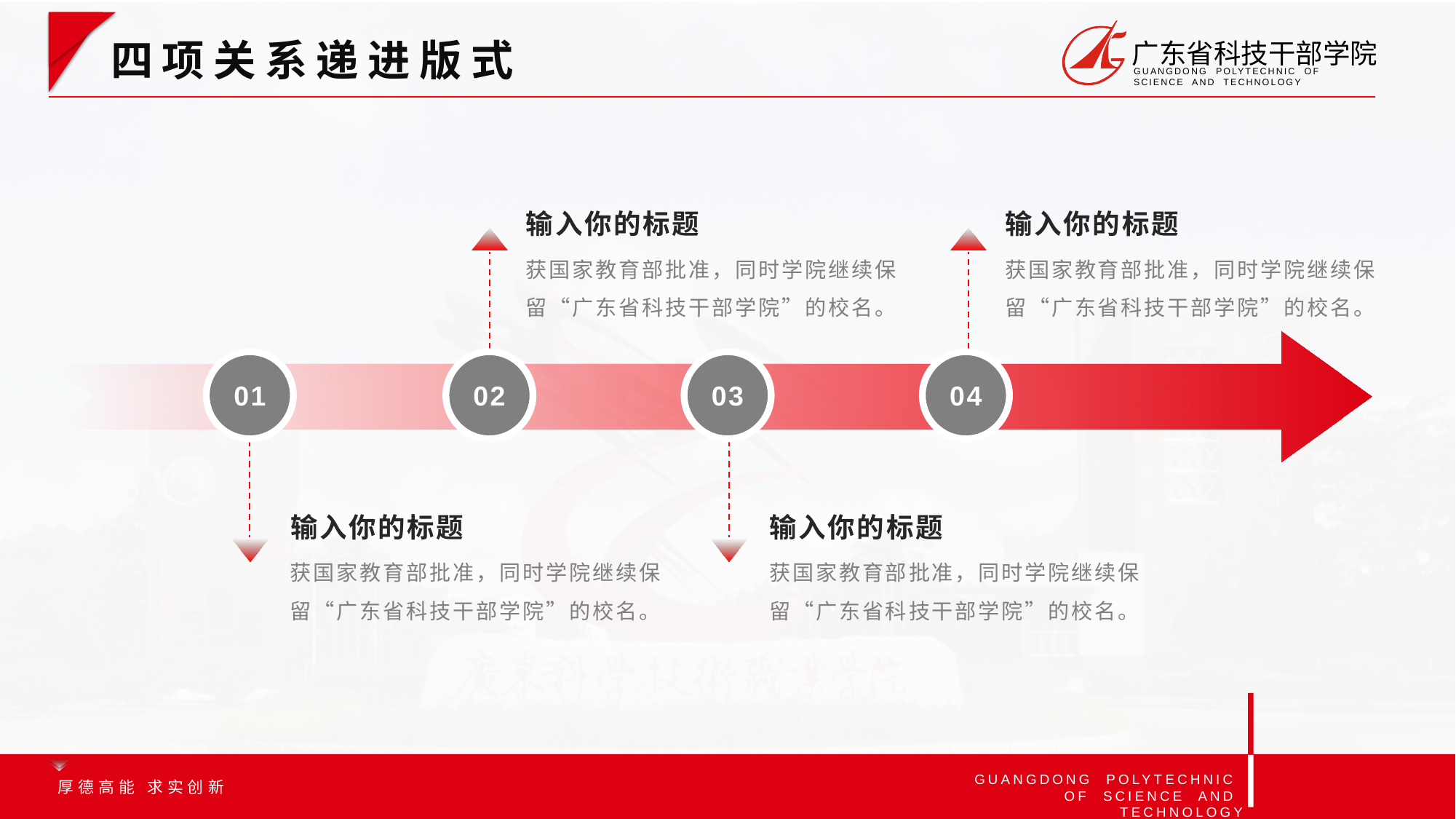

选中圆型☞鼠标右键☞即可修改样式/填充/描边
四项关系递进版式
输入你的标题
输入你的标题

获国家教育部批准，同时学院继续保留“广东省科技干部学院”的校名。
获国家教育部批准，同时学院继续保留“广东省科技干部学院”的校名。

01
02
03
04

输入你的标题
输入你的标题
获国家教育部批准，同时学院继续保留“广东省科技干部学院”的校名。
获国家教育部批准，同时学院继续保留“广东省科技干部学院”的校名。